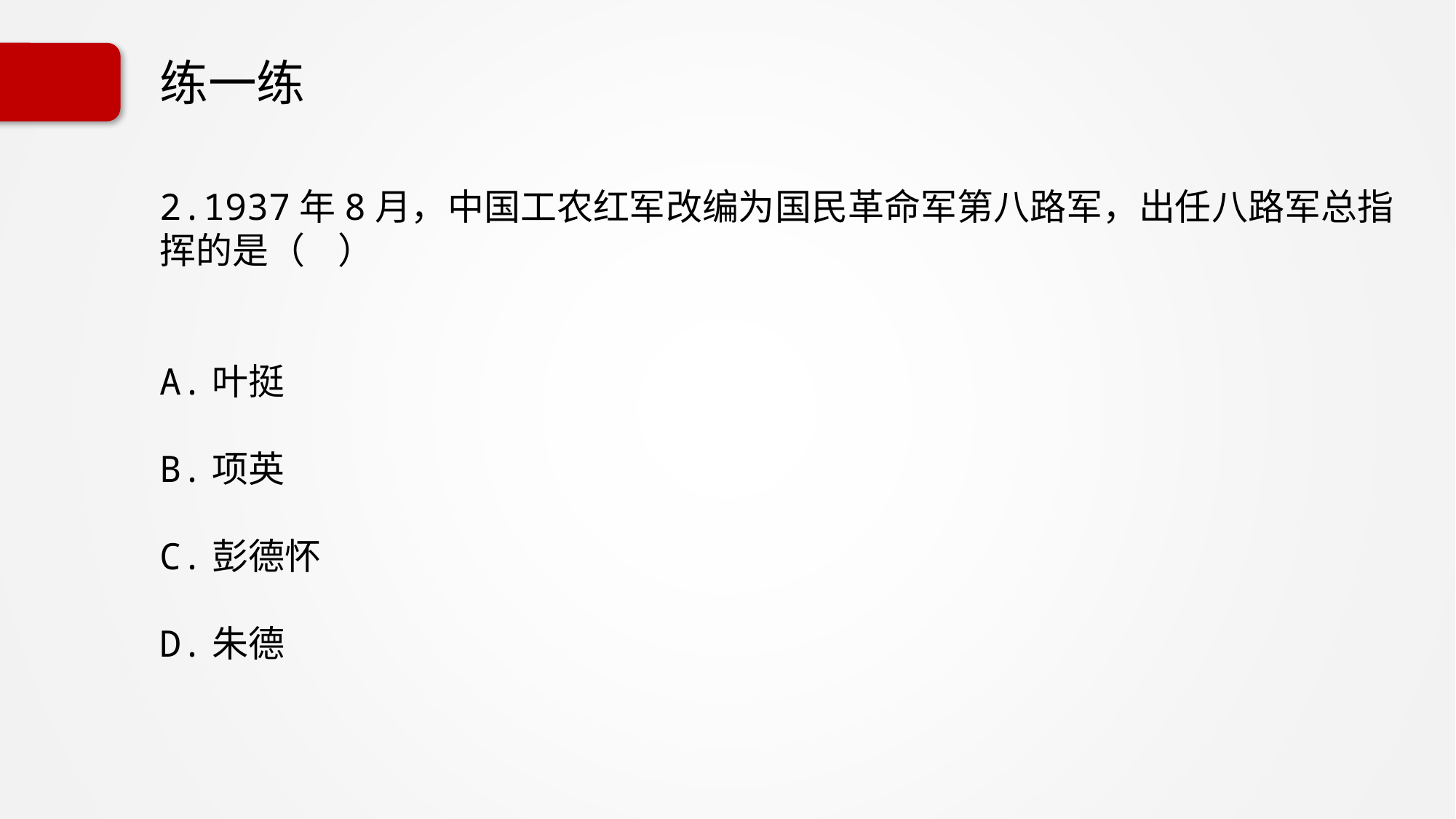

# 练一练
2.1937年8月，中国工农红军改编为国民革命军第八路军，出任八路军总指挥的是（    ）

A.叶挺

B.项英

C.彭德怀

D.朱德